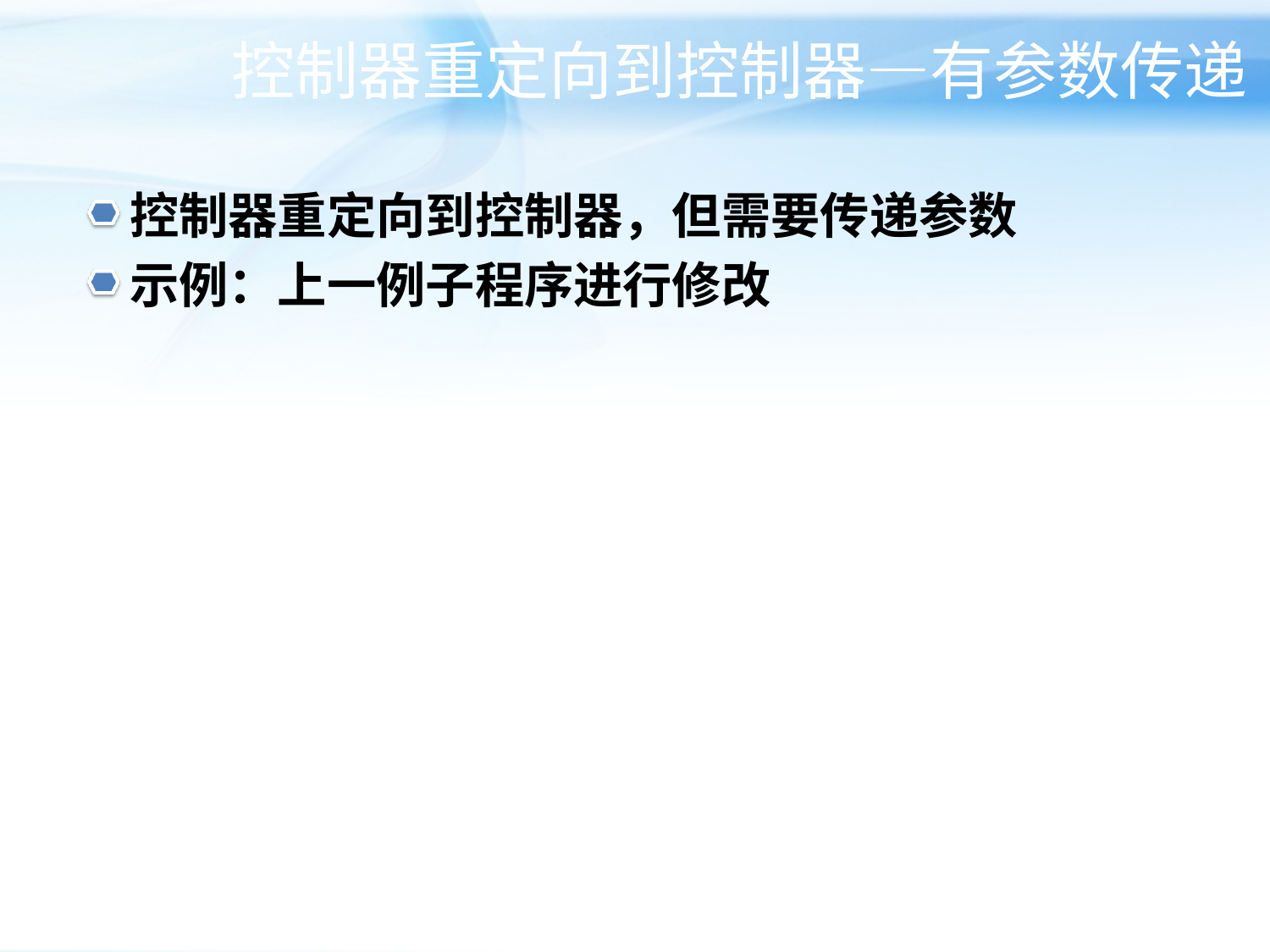

# 控制器重定向到控制器—有参数传递
控制器重定向到控制器，但需要传递参数
示例：上一例子程序进行修改